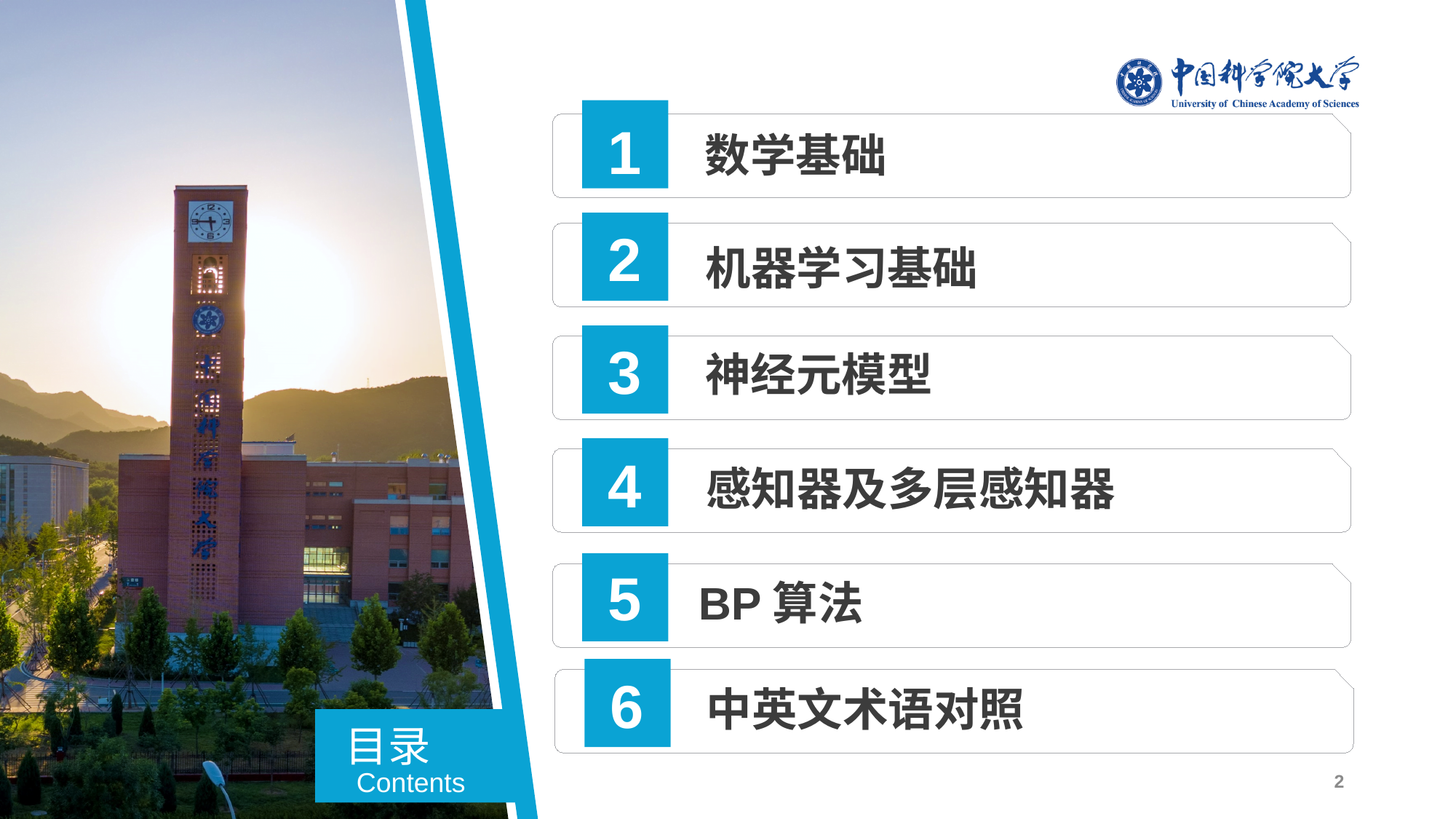

1

数学基础

2

机器学习基础

3

神经元模型

4

感知器及多层感知器

5

BP算法

6

中英文术语对照

目录
2
Contents